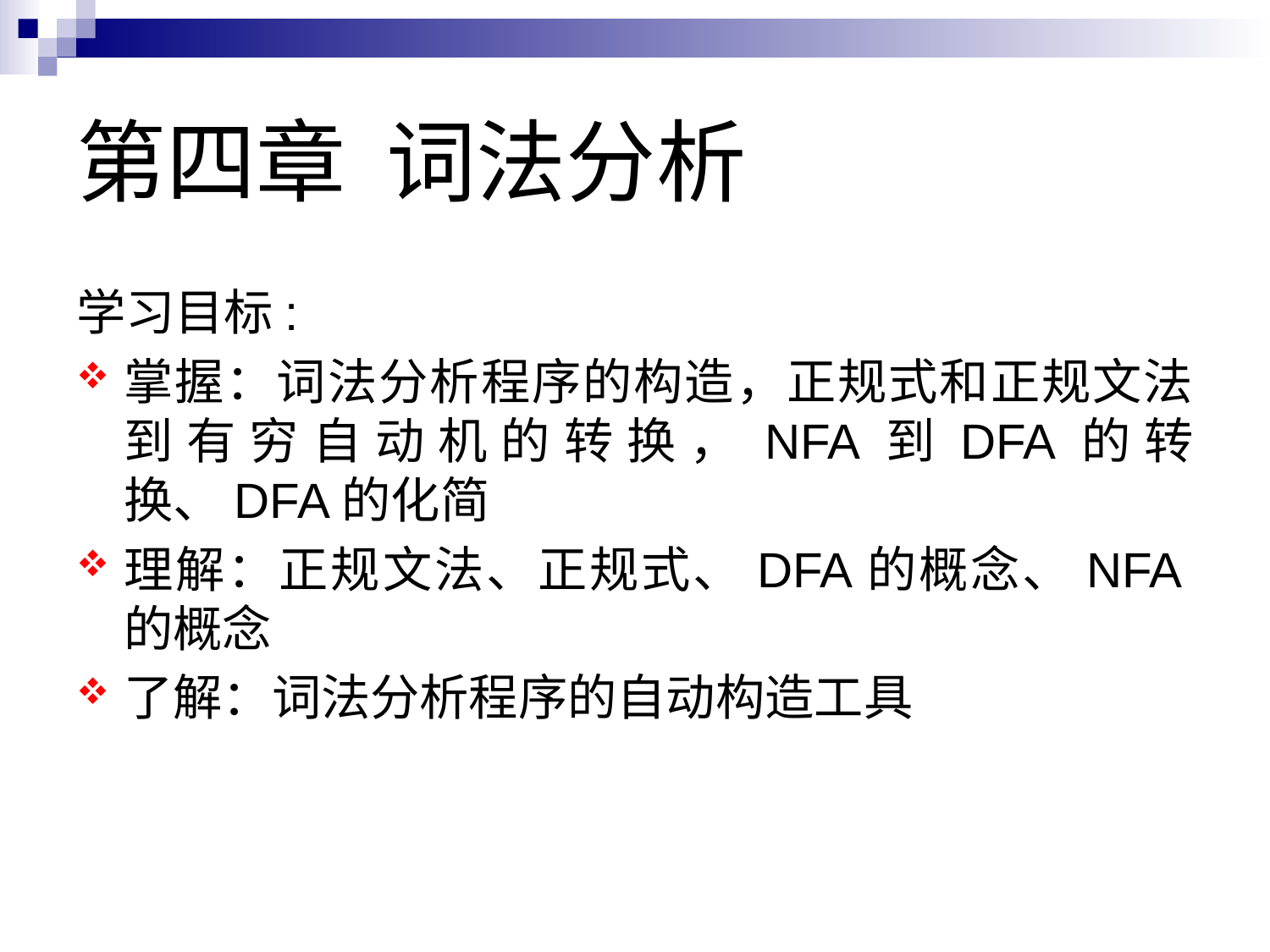

# 第四章  词法分析
学习目标:
掌握：词法分析程序的构造，正规式和正规文法到有穷自动机的转换，NFA到DFA的转换、DFA的化简
理解：正规文法、正规式、DFA的概念、NFA的概念
了解：词法分析程序的自动构造工具